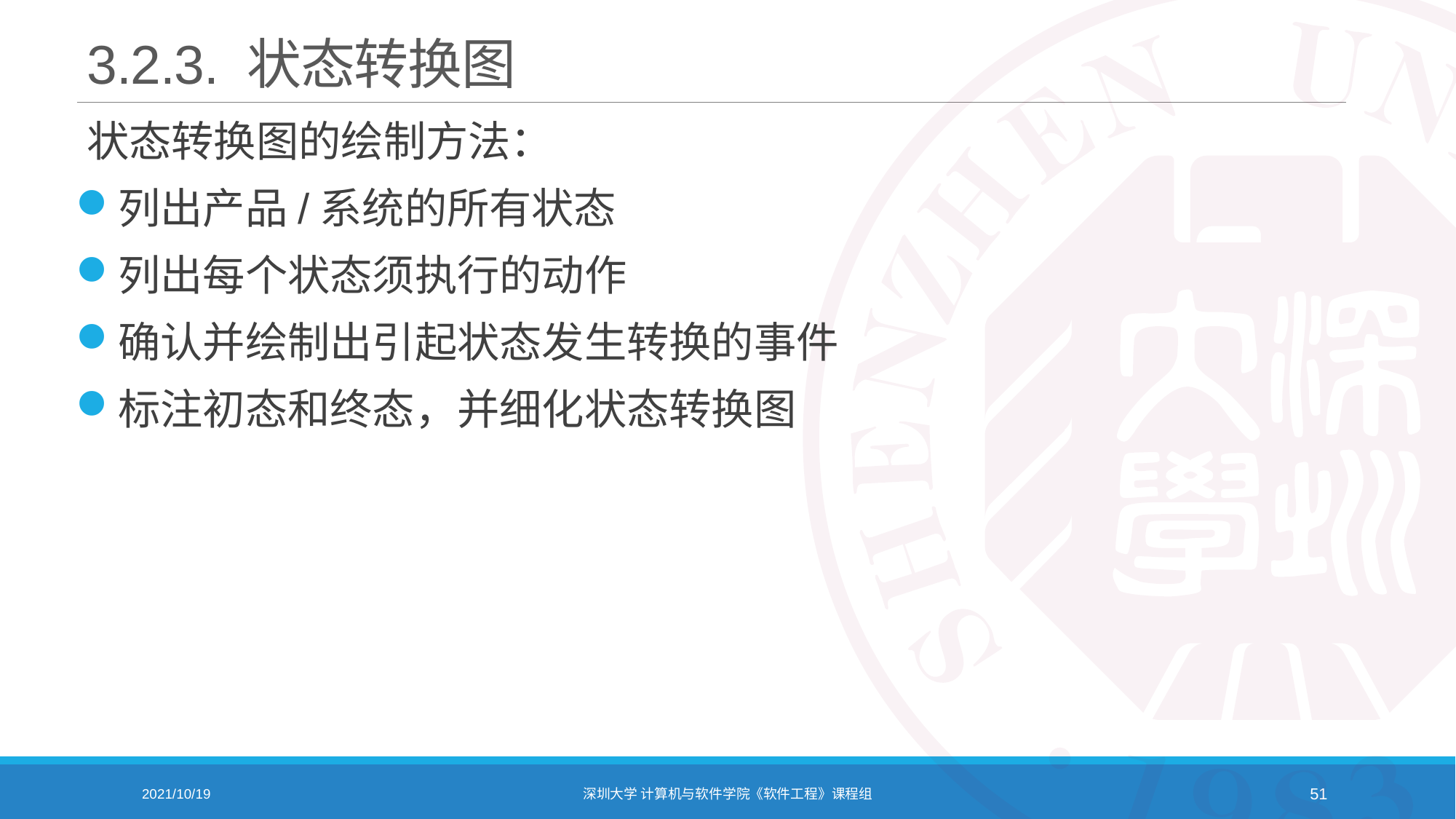

# 3.2.3. 状态转换图
状态转换图的绘制方法：
列出产品/系统的所有状态
列出每个状态须执行的动作
确认并绘制出引起状态发生转换的事件
标注初态和终态，并细化状态转换图
2021/10/19
深圳大学 计算机与软件学院《软件工程》课程组
51